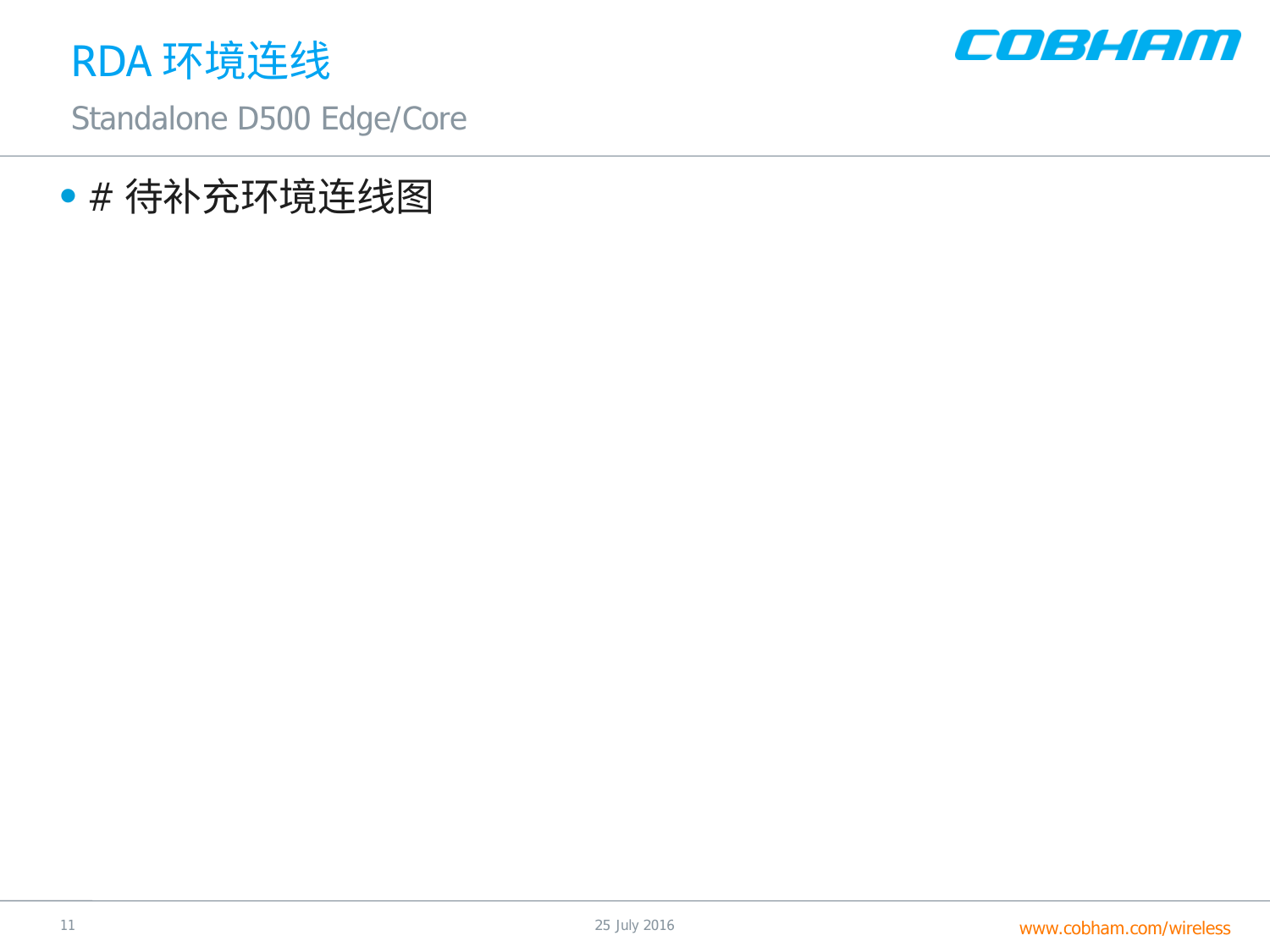

# RDA环境连线
Standalone D500 Edge/Core
#待补充环境连线图
11
25 July 2016